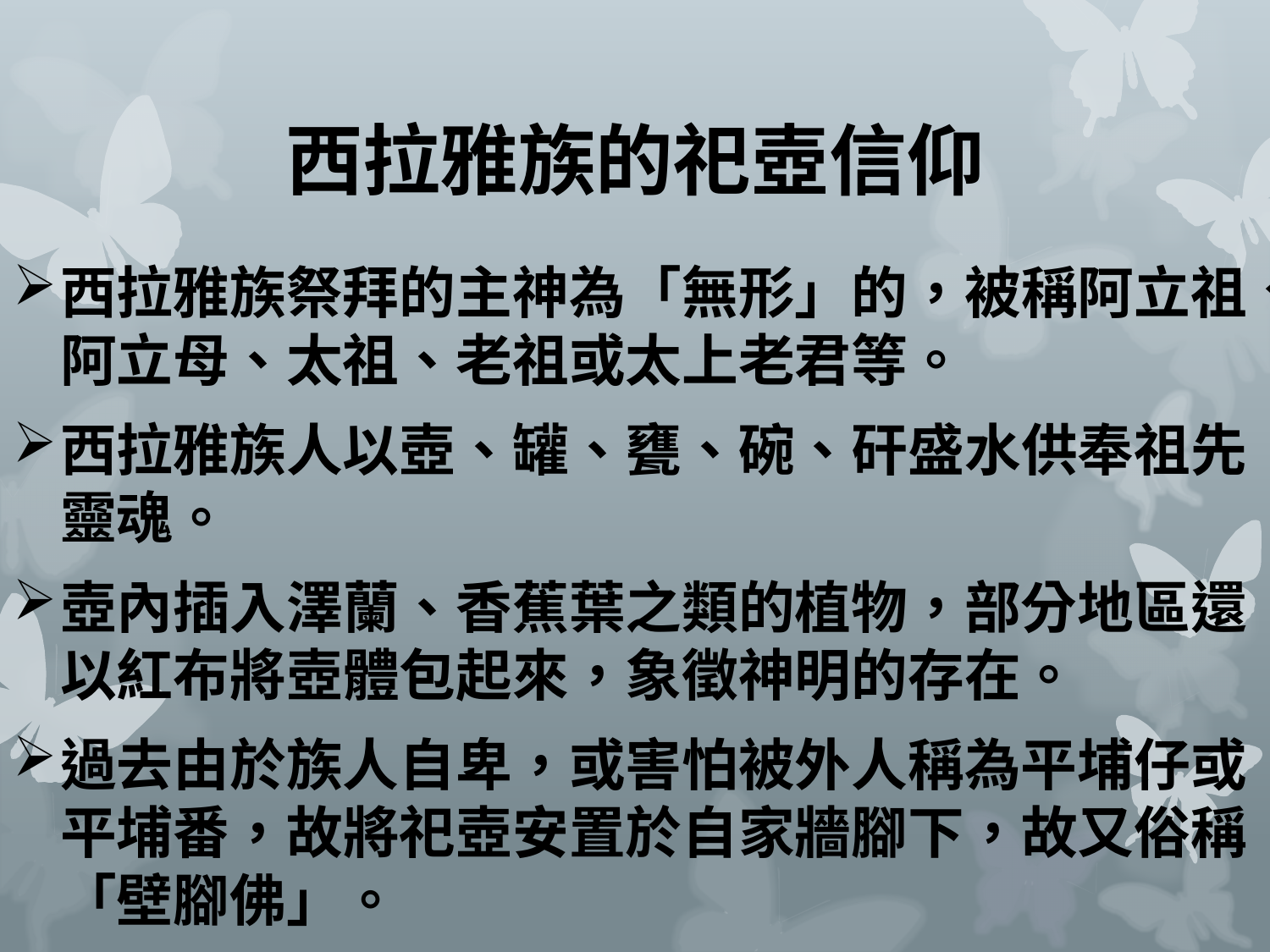

# 西拉雅族的祀壺信仰
西拉雅族祭拜的主神為「無形」的，被稱阿立祖、阿立母、太祖、老祖或太上老君等。
西拉雅族人以壺、罐、甕、碗、矸盛水供奉祖先靈魂。
壺內插入澤蘭、香蕉葉之類的植物，部分地區還以紅布將壺體包起來，象徵神明的存在。
過去由於族人自卑，或害怕被外人稱為平埔仔或平埔番，故將祀壺安置於自家牆腳下，故又俗稱「壁腳佛」。